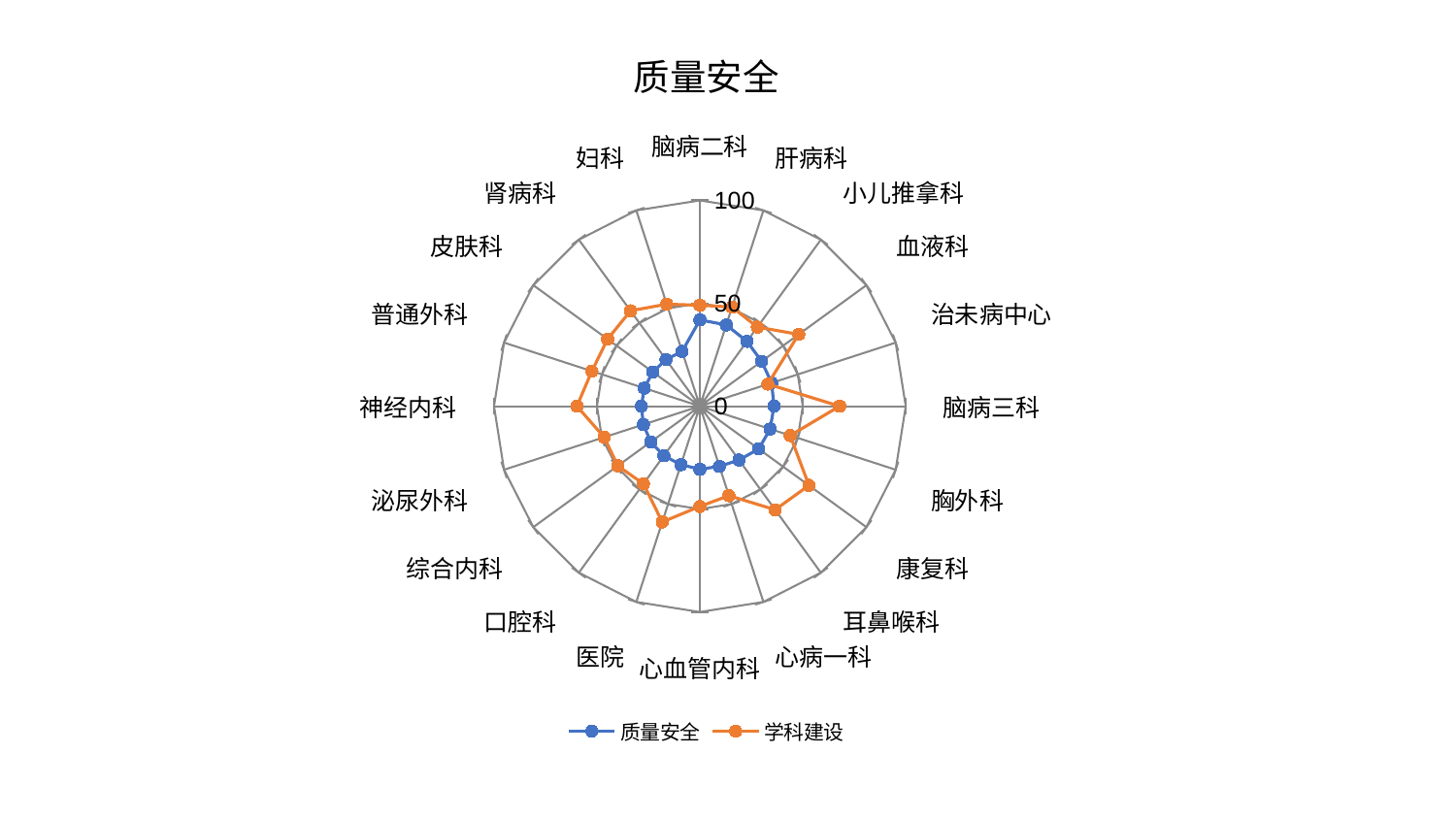

### Chart: 质量安全

| Category | 质量安全 | 学科建设 |
|---|---|---|
| 脑病二科 | 41.9349829317646 | 49.074886322217 |
| 肝病科 | 41.520835737623926 | 50.62038099125303 |
| 小儿推拿科 | 38.94575195444018 | 47.535755758408435 |
| 血液科 | 37.12427650290188 | 59.352808752839856 |
| 治未病中心 | 36.66625412178169 | 34.71023862663901 |
| 脑病三科 | 36.04550962878505 | 67.89433554489408 |
| 胸外科 | 35.897108619808094 | 46.155812030951886 |
| 康复科 | 35.349764399570475 | 65.49107960244348 |
| 耳鼻喉科 | 32.339481083091925 | 62.199753174259584 |
| 心病一科 | 30.771162637026578 | 45.698671775362435 |
| 心血管内科 | 30.645925227605545 | 48.71514484640387 |
| 医院 | 29.881653434208395 | 59.16250243840327 |
| 口腔科 | 29.77226005096092 | 46.63319105428034 |
| 综合内科 | 29.522762576182572 | 49.29323671958719 |
| 泌尿外科 | 28.849144384928472 | 48.85890956272839 |
| 神经内科 | 28.415138101354387 | 59.721024564063164 |
| 普通外科 | 28.40569425423202 | 55.16812178232467 |
| 皮肤科 | 28.261424323400025 | 55.41592009665221 |
| 肾病科 | 27.986614583121025 | 57.29938231221842 |
| 妇科 | 27.974615025932355 | 52.13195936767856 |
2